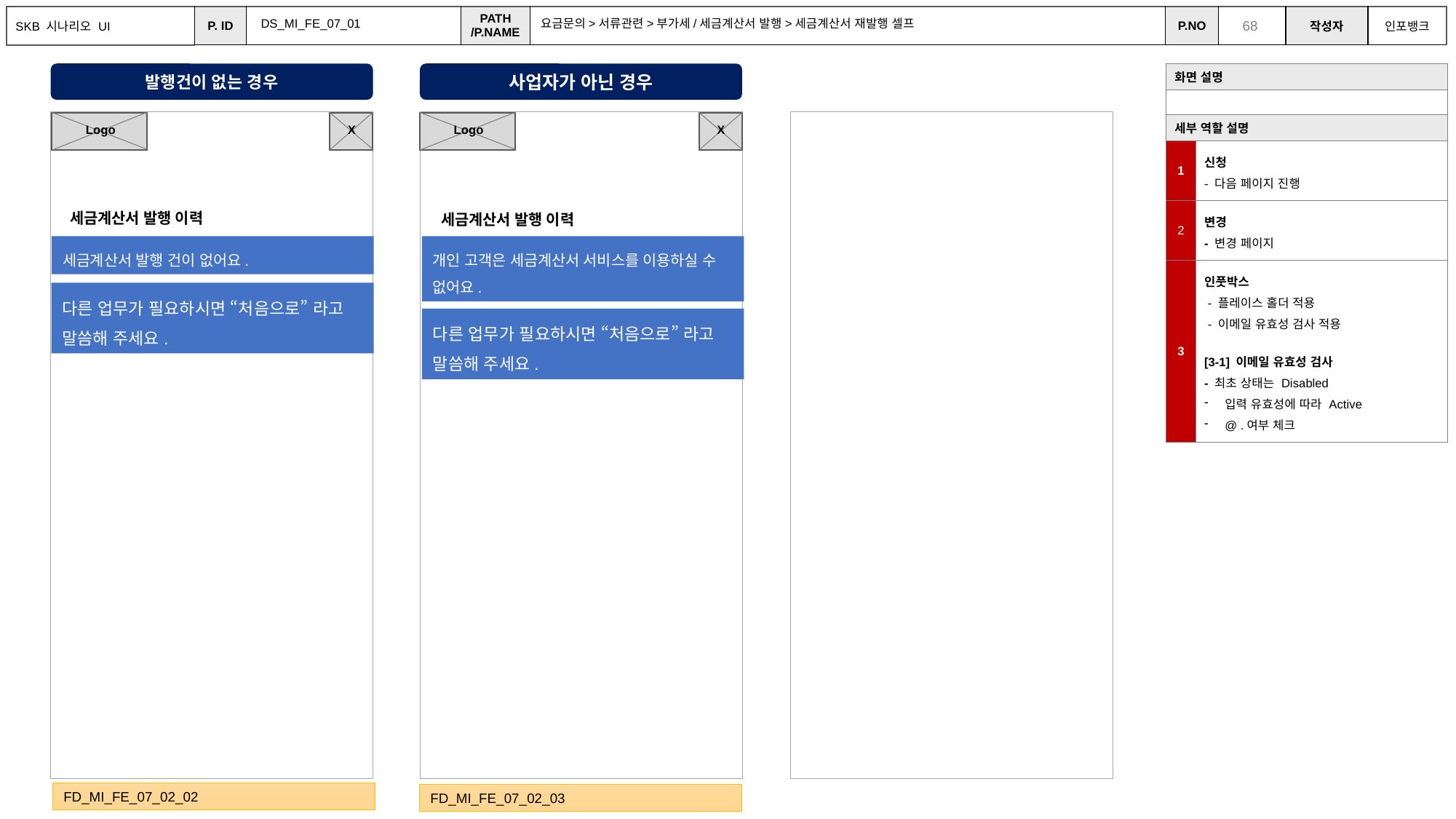

DS_MI_FE_07_01
요금문의>서류관련>부가세/세금계산서 발행>세금계산서 재발행 셀프
발행건이 없는 경우
사업자가 아닌 경우
| 화면 설명 |  |
| --- | --- |
|  |  |
| 세부 역할 설명 |  |
| 1 | 신청 - 다음 페이지 진행 |
| 2 | 변경 - 변경 페이지 |
| 3 | 인풋박스 - 플레이스 홀더 적용 - 이메일 유효성 검사 적용 [3-1] 이메일 유효성 검사 - 최초 상태는 Disabled 입력 유효성에 따라 Active @ .여부 체크 |

X

X

Logo

Logo
세금계산서 발행 이력
세금계산서 발행 이력
세금계산서 발행 건이 없어요.
개인 고객은 세금계산서 서비스를 이용하실 수 없어요.
다른 업무가 필요하시면 “처음으로” 라고 말씀해 주세요.
다른 업무가 필요하시면 “처음으로” 라고 말씀해 주세요.
FD_MI_FE_07_02_02
FD_MI_FE_07_02_03